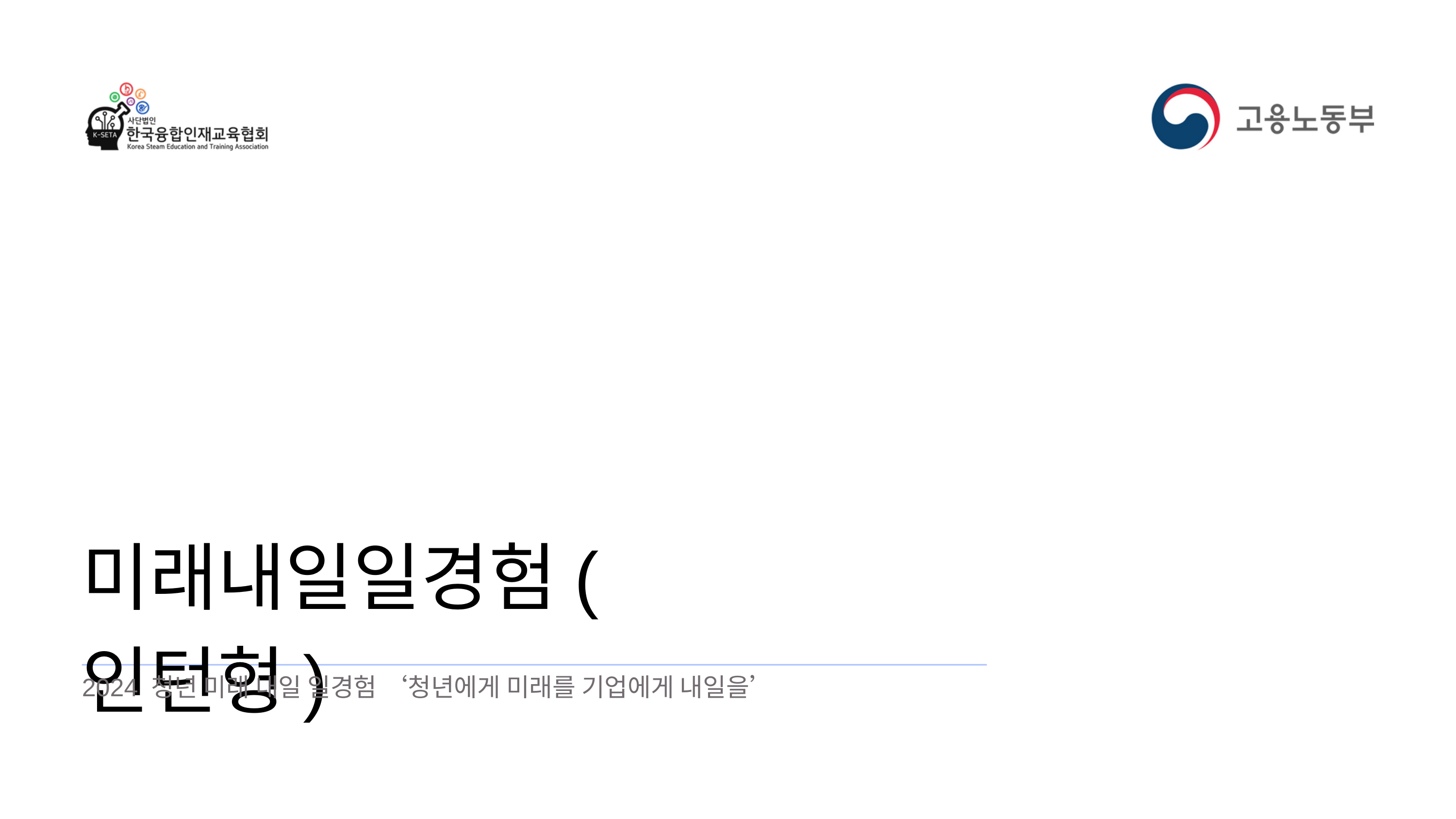

미래내일일경험(인턴형)

2024 청년 미래 내일 일경험 ‘청년에게 미래를 기업에게 내일을’